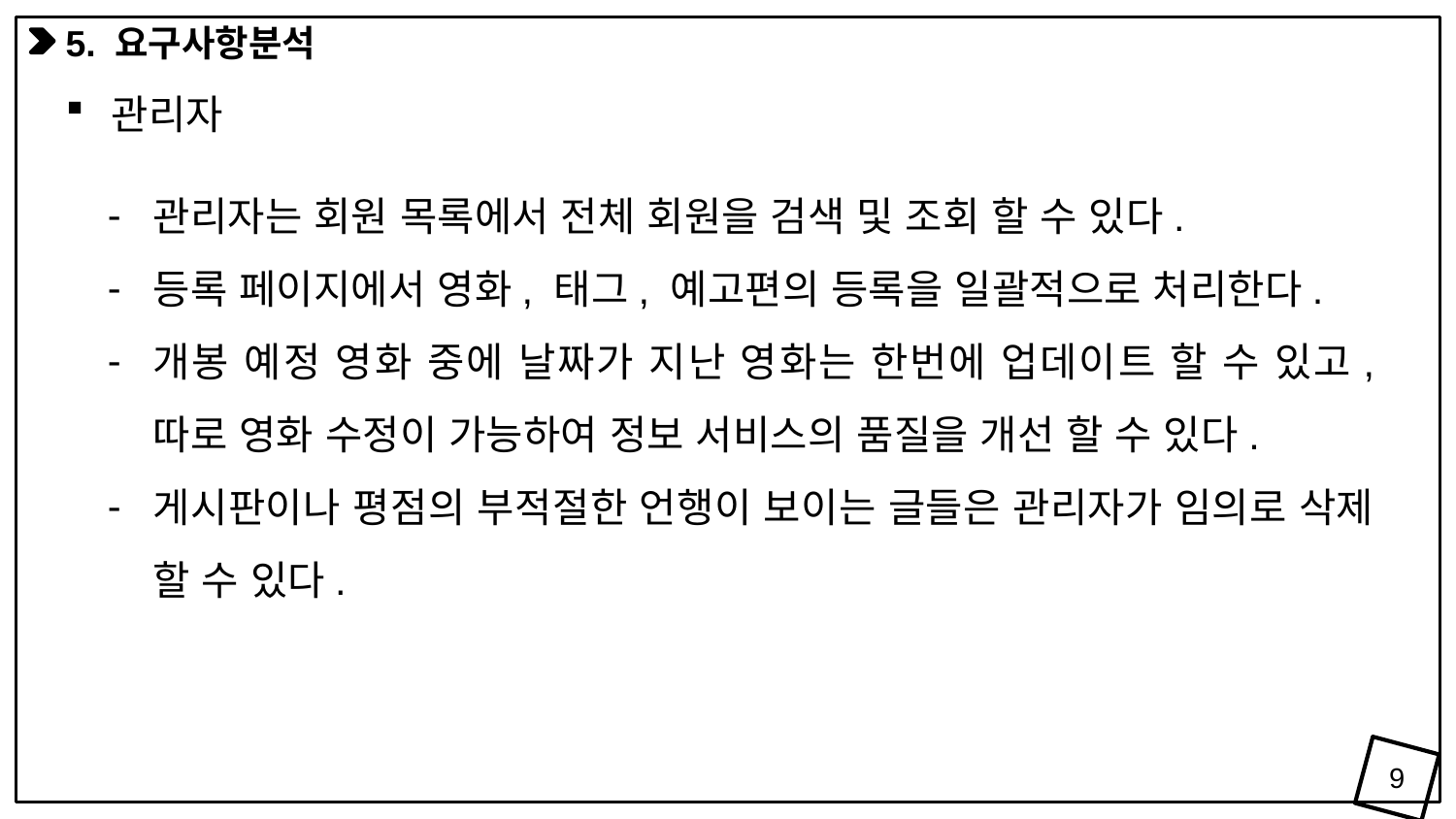

5. 요구사항분석

관리자
관리자는 회원 목록에서 전체 회원을 검색 및 조회 할 수 있다.
등록 페이지에서 영화, 태그, 예고편의 등록을 일괄적으로 처리한다.
개봉 예정 영화 중에 날짜가 지난 영화는 한번에 업데이트 할 수 있고, 따로 영화 수정이 가능하여 정보 서비스의 품질을 개선 할 수 있다.
게시판이나 평점의 부적절한 언행이 보이는 글들은 관리자가 임의로 삭제 할 수 있다.

9